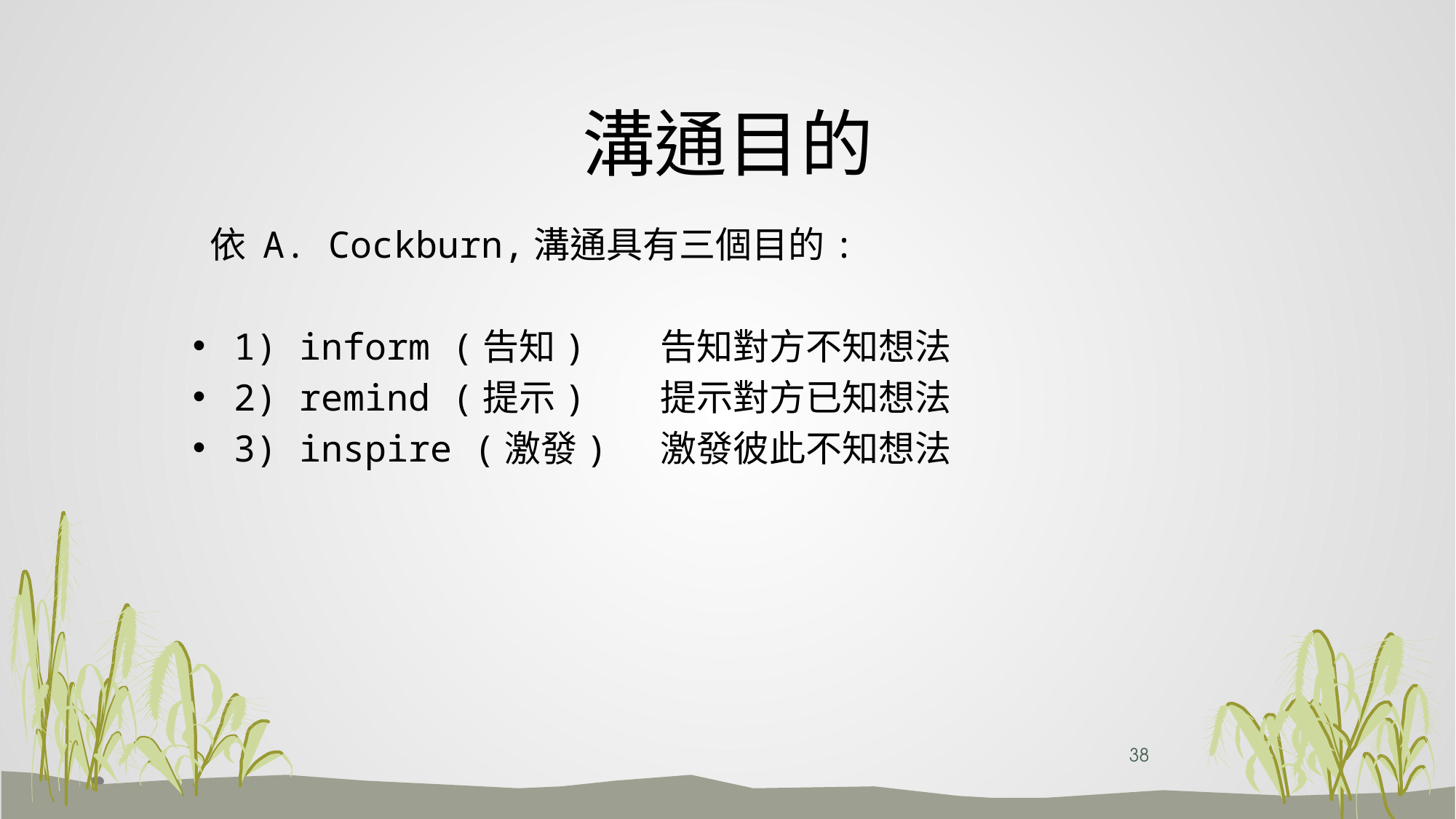

# 溝通目的
 依 A. Cockburn,溝通具有三個目的:

1) inform (告知)   告知對方不知想法
2) remind (提示)   提示對方已知想法
3) inspire (激發)  激發彼此不知想法
38